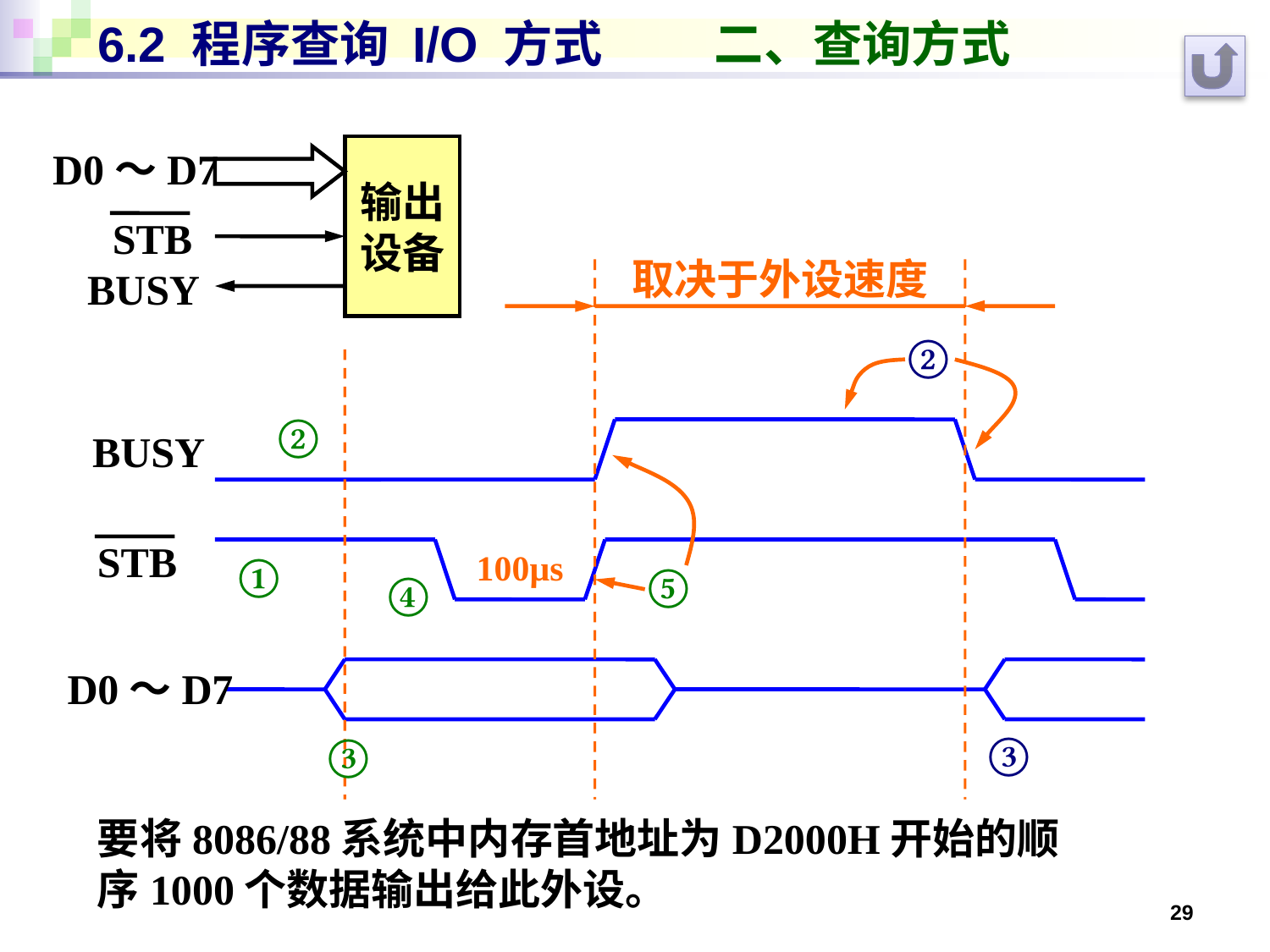

# 6.2 程序查询 I/O 方式          二、查询方式

D0～D7
输出
设备

STB

取决于外设速度

②

②
BUSY

STB

①
100μs

⑤
④

D0～D7

③
③

BUSY

要将8086/88系统中内存首地址为D2000H开始的顺序1000个数据输出给此外设。
29